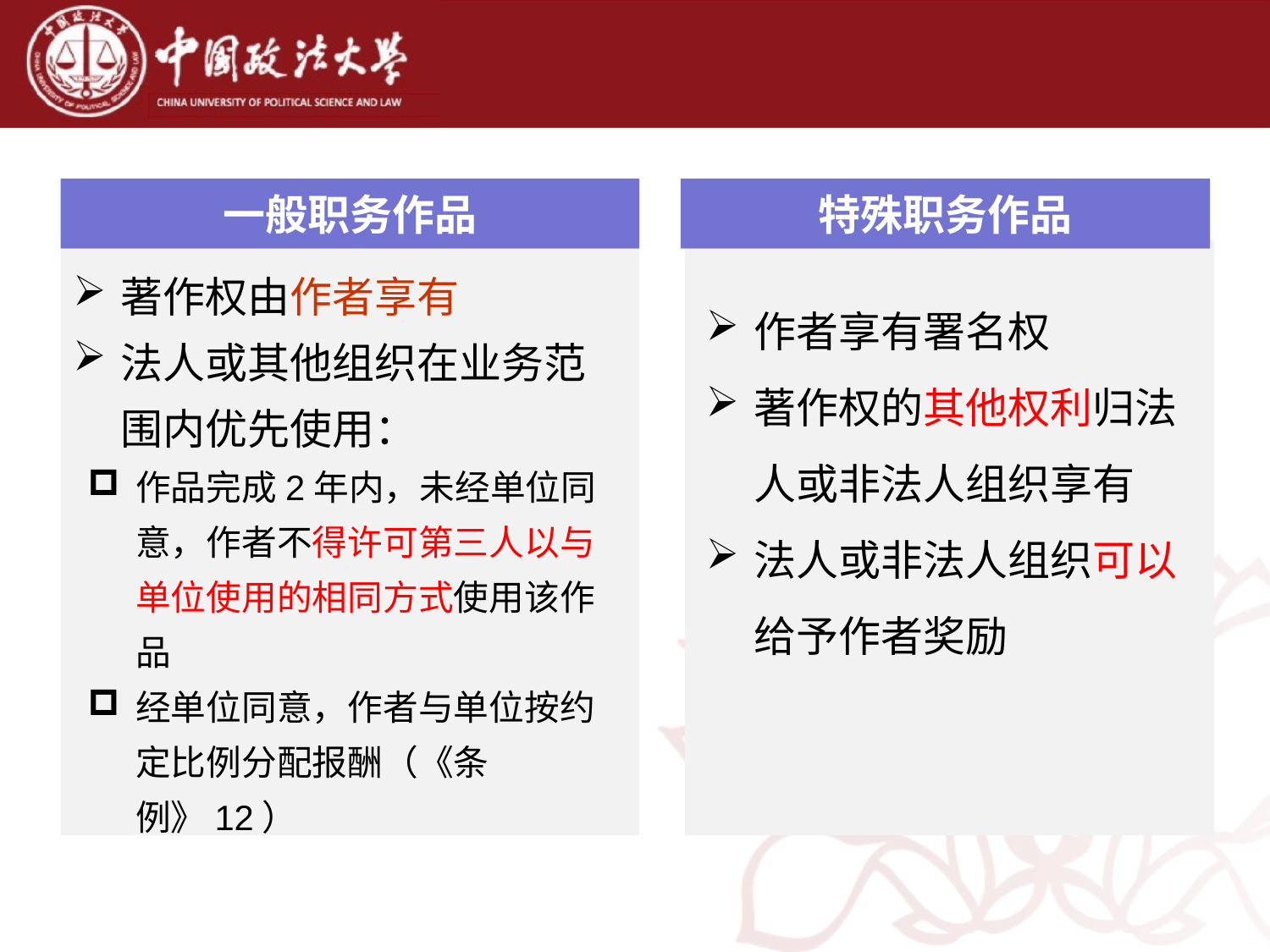

一般职务作品
特殊职务作品

作者享有署名权
著作权的其他权利归法人或非法人组织享有
法人或非法人组织可以给予作者奖励

著作权由作者享有
法人或其他组织在业务范围内优先使用：
作品完成2年内，未经单位同意，作者不得许可第三人以与单位使用的相同方式使用该作品
经单位同意，作者与单位按约定比例分配报酬（《条例》12）